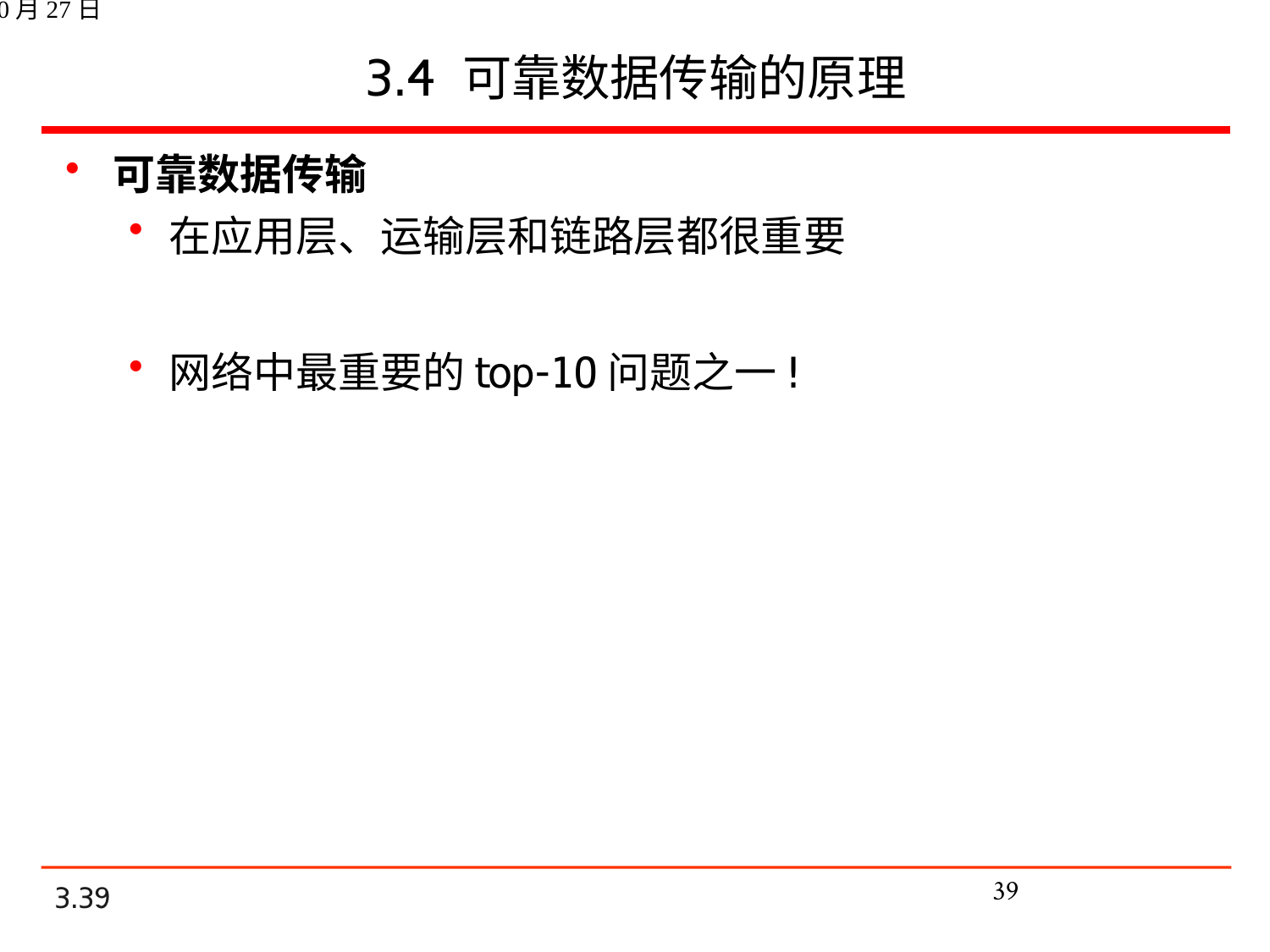

# 3.4 可靠数据传输的原理
可靠数据传输
在应用层、运输层和链路层都很重要

网络中最重要的top-10问题之一!
39
2020年10月27日